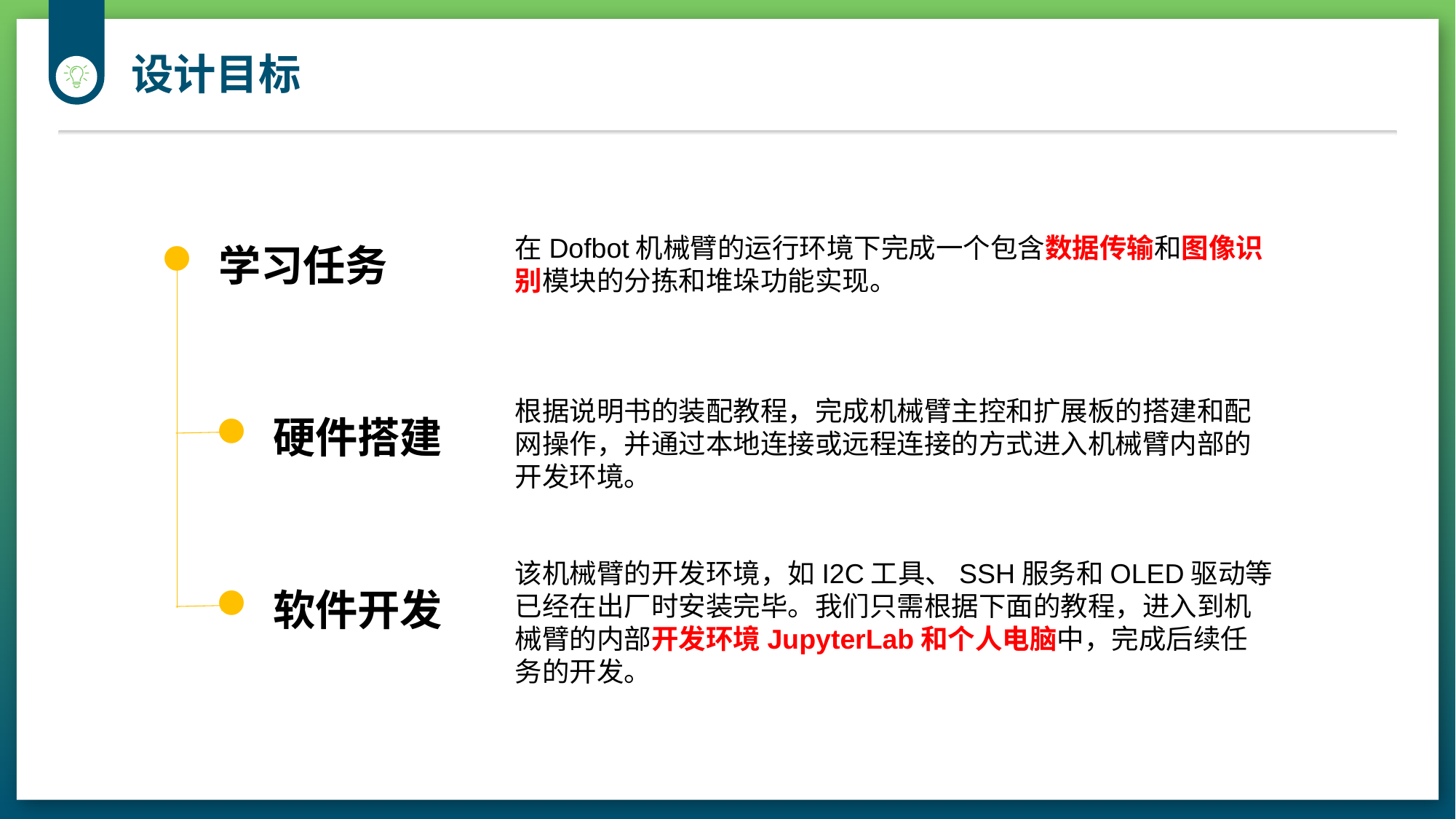

设计目标

学习任务

硬件搭建

软件开发
在Dofbot机械臂的运行环境下完成一个包含数据传输和图像识别模块的分拣和堆垛功能实现。
根据说明书的装配教程，完成机械臂主控和扩展板的搭建和配网操作，并通过本地连接或远程连接的方式进入机械臂内部的开发环境。

该机械臂的开发环境，如I2C工具、SSH服务和OLED驱动等已经在出厂时安装完毕。我们只需根据下面的教程，进入到机械臂的内部开发环境JupyterLab和个人电脑中，完成后续任务的开发。